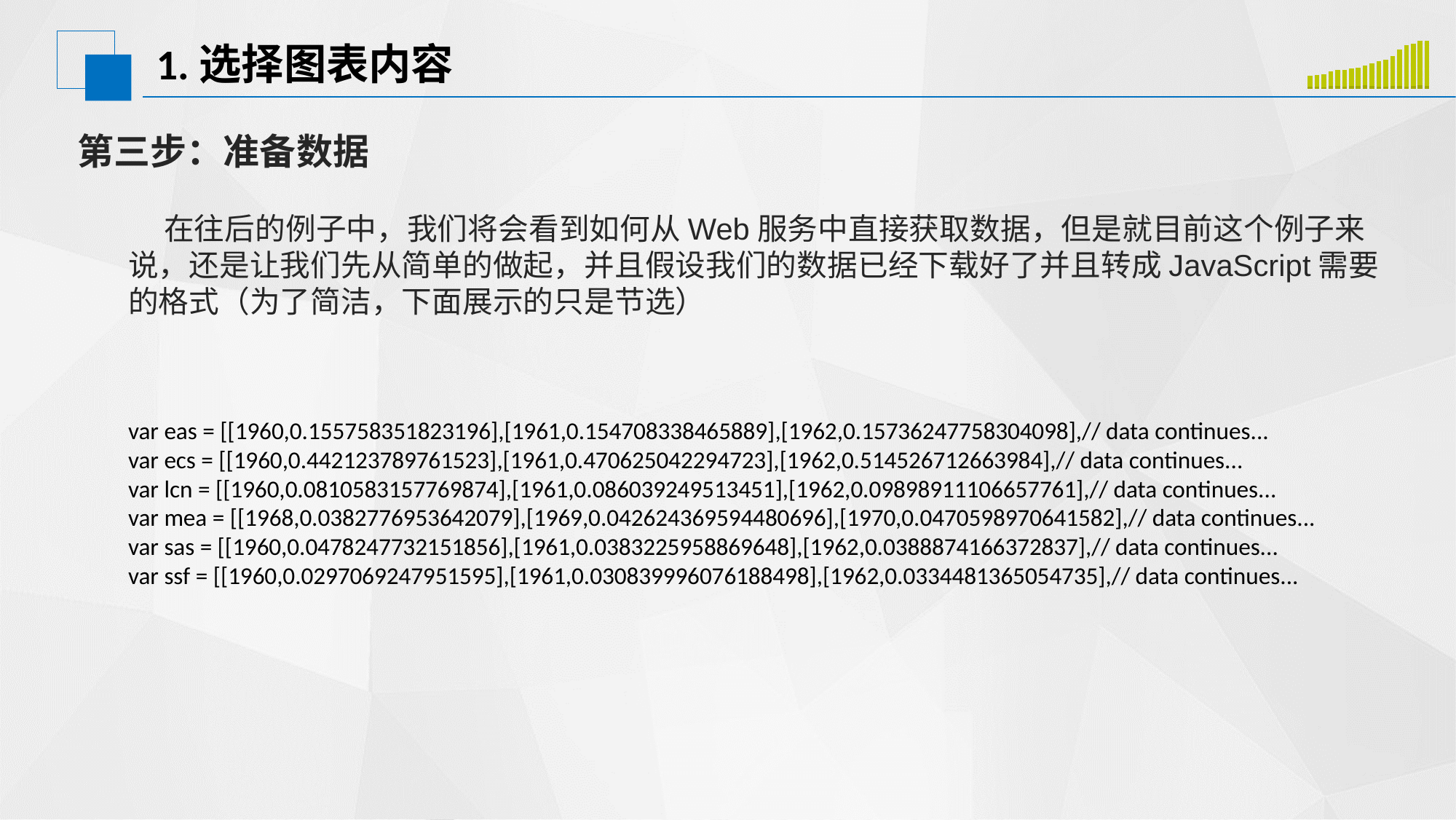

# 1.选择图表内容

### Chart

| Category | 系列 1 | 系列 2 |
|---|---|---|
| 类别 1 | 0.3 | 1.6 |
| 类别 2 | 0.3 | 1.7 |
| 类别 3 | 0.2 | 1.9 |
| 类别 4 | 0.4 | 2.1 |
| 类别 5 | 0.4 | 2.3 |
| 类别 6 | 0.3 | 2.4 |
| 类别 7 | 0.4 | 2.5 |
| 类别 8 | 0.4 | 2.6 |
| 类别 9 | 0.5 | 2.8 |
| 类别 10 | 0.4 | 3.2 |
| 类别 11 | 0.3 | 3.6 |
| 类别 12 | 0.3 | 3.8 |
| 类别 13 | 0.4 | 4.3 |
| 类别 14 | 0.4 | 5.2 |
| 类别 15 | 0.3 | 5.9 |
| 类别 16 | 0.4 | 6.0 |
| 类别 17 | 0.5 | 6.3 |
| 类别 18 | 0.4 | 6.4 |
第三步：准备数据
在往后的例子中，我们将会看到如何从Web服务中直接获取数据，但是就目前这个例子来说，还是让我们先从简单的做起，并且假设我们的数据已经下载好了并且转成JavaScript需要的格式（为了简洁，下面展示的只是节选）
var eas = [[1960,0.155758351823196],[1961,0.154708338465889],[1962,0.15736247758304098],// data continues...
var ecs = [[1960,0.442123789761523],[1961,0.470625042294723],[1962,0.514526712663984],// data continues...
var lcn = [[1960,0.0810583157769874],[1961,0.086039249513451],[1962,0.09898911106657761],// data continues...
var mea = [[1968,0.0382776953642079],[1969,0.042624369594480696],[1970,0.0470598970641582],// data continues...
var sas = [[1960,0.0478247732151856],[1961,0.0383225958869648],[1962,0.0388874166372837],// data continues...
var ssf = [[1960,0.0297069247951595],[1961,0.030839996076188498],[1962,0.0334481365054735],// data continues...